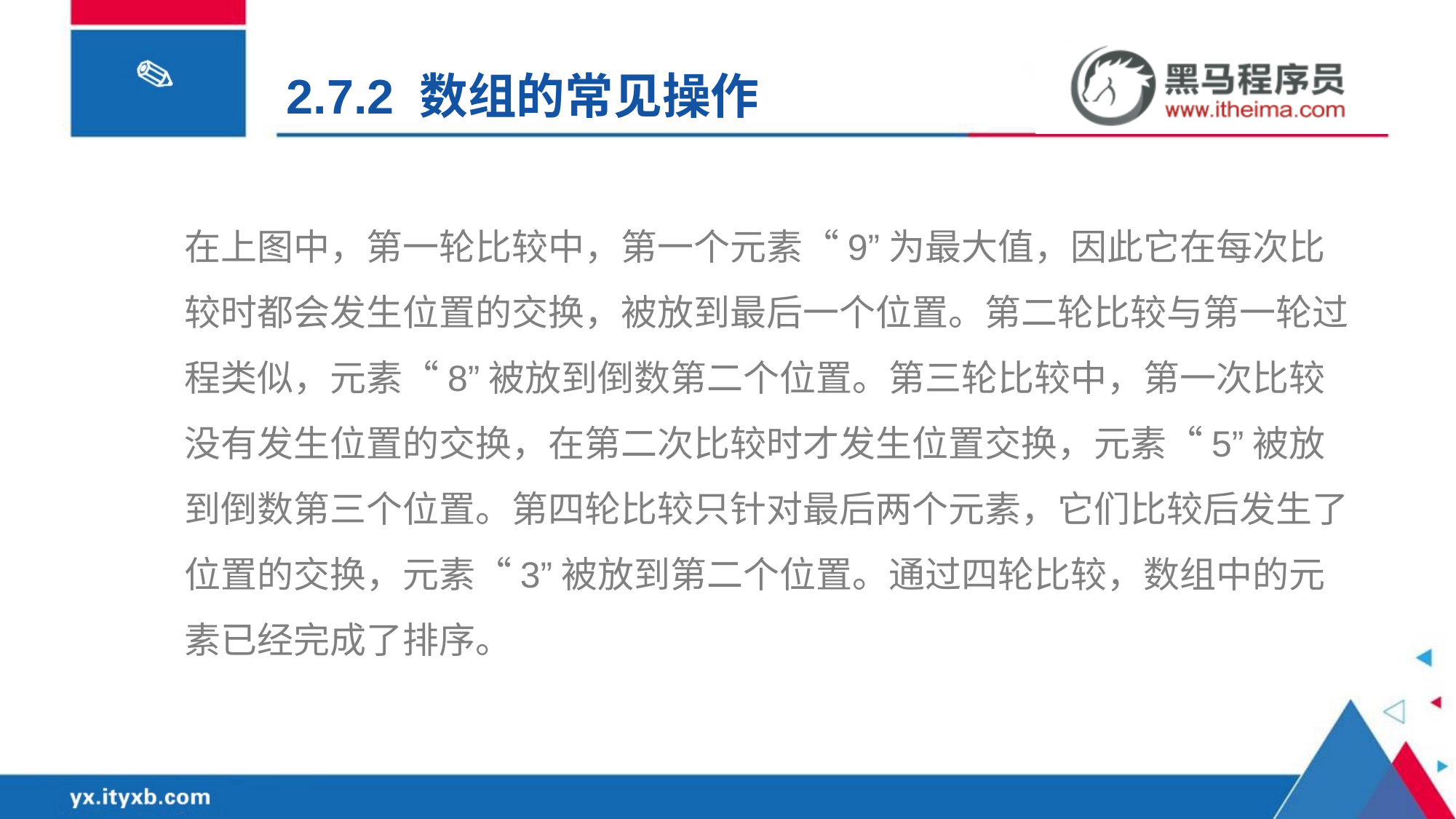

2.7.2 数组的常见操作

在上图中，第一轮比较中，第一个元素“9”为最大值，因此它在每次比较时都会发生位置的交换，被放到最后一个位置。第二轮比较与第一轮过程类似，元素“8”被放到倒数第二个位置。第三轮比较中，第一次比较没有发生位置的交换，在第二次比较时才发生位置交换，元素“5”被放到倒数第三个位置。第四轮比较只针对最后两个元素，它们比较后发生了位置的交换，元素“3”被放到第二个位置。通过四轮比较，数组中的元素已经完成了排序。